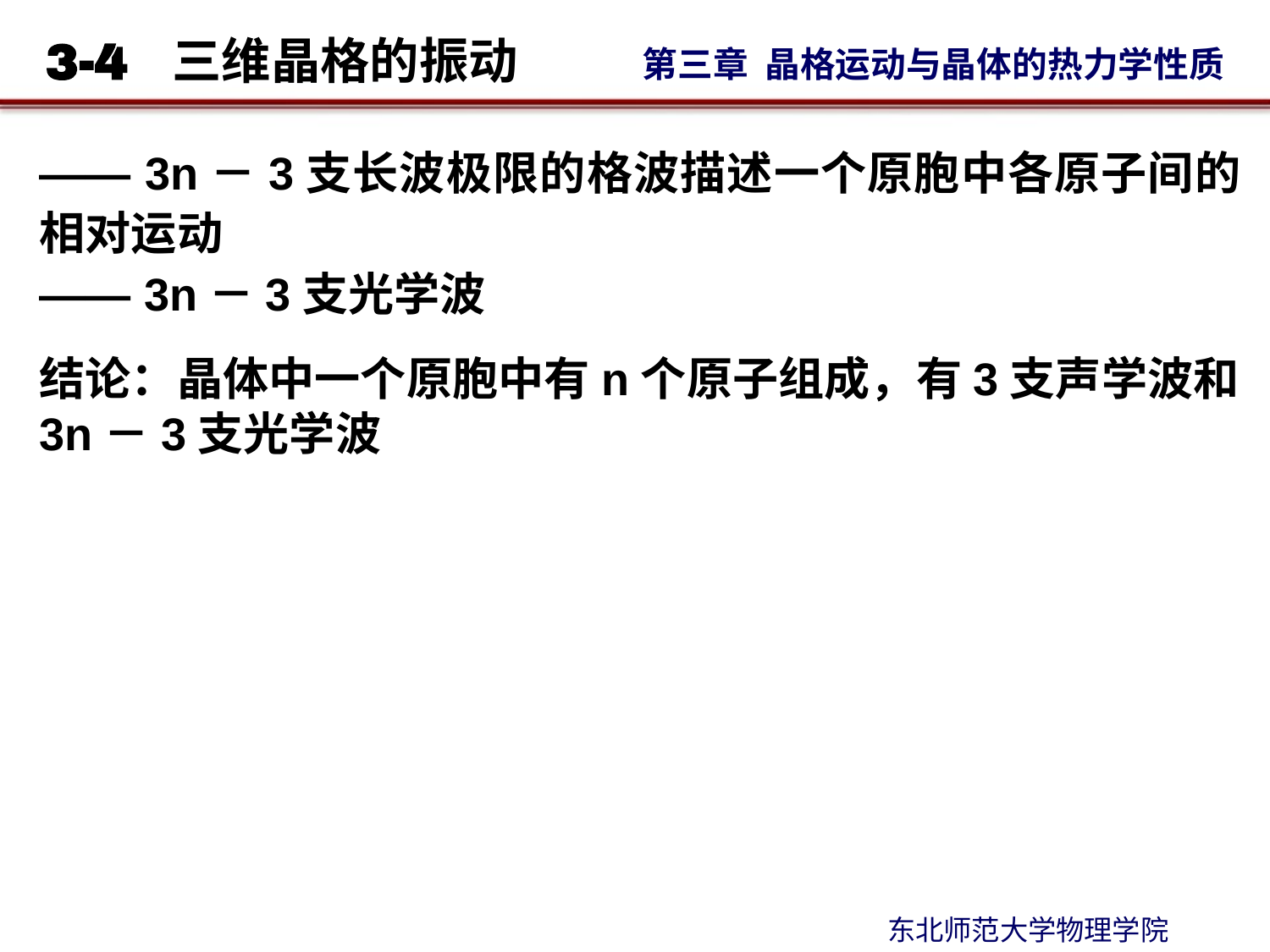

—— 3n－3支长波极限的格波描述一个原胞中各原子间的相对运动
—— 3n－3支光学波
结论：晶体中一个原胞中有n个原子组成，有3支声学波和3n－3支光学波